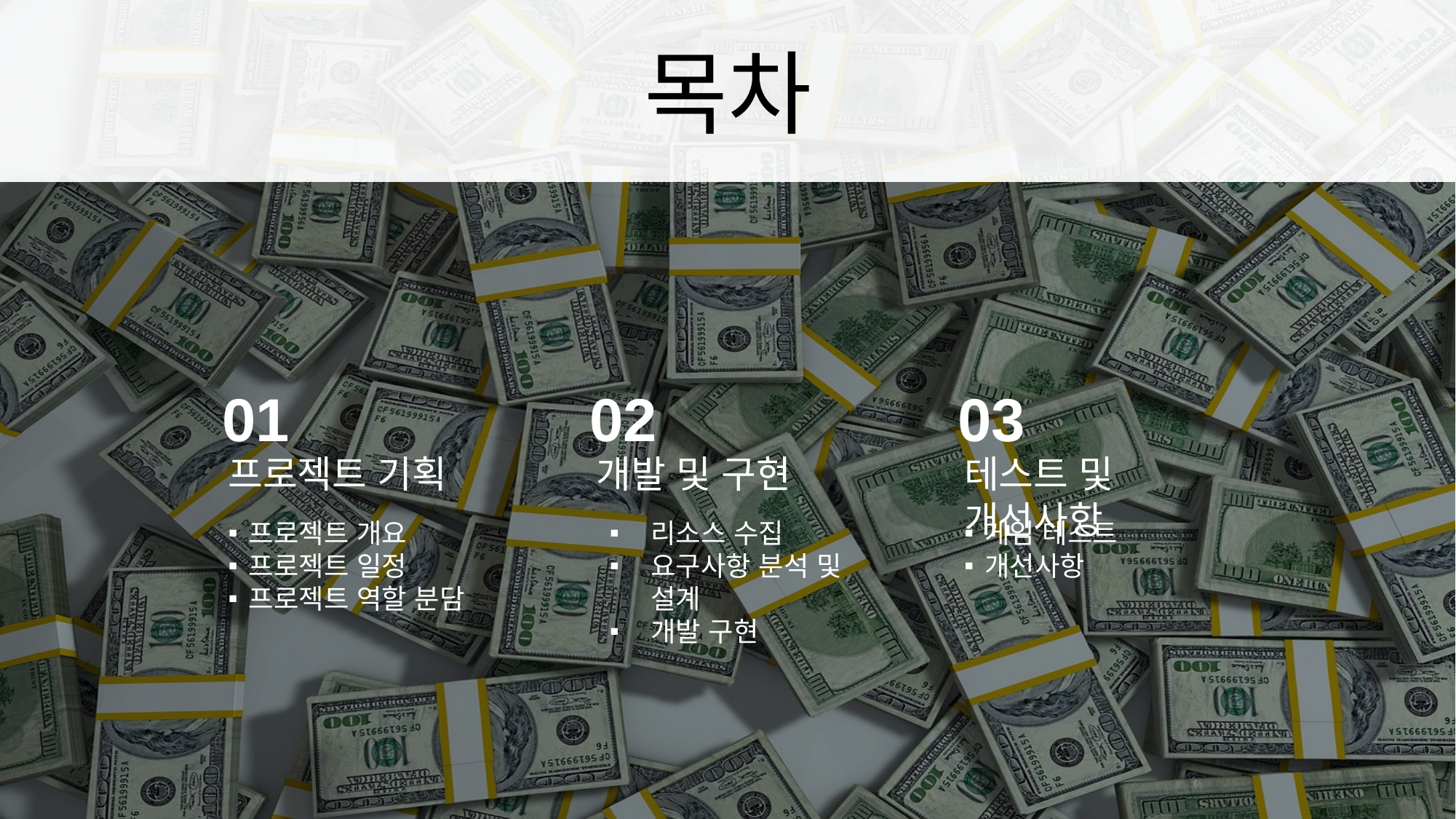

목차

01
02
03
프로젝트 기획
개발 및 구현
테스트 및 개선사항
프로젝트 개요
프로젝트 일정
프로젝트 역할 분담
리소스 수집
요구사항 분석 및 설계
개발 구현
게임 테스트
개선사항